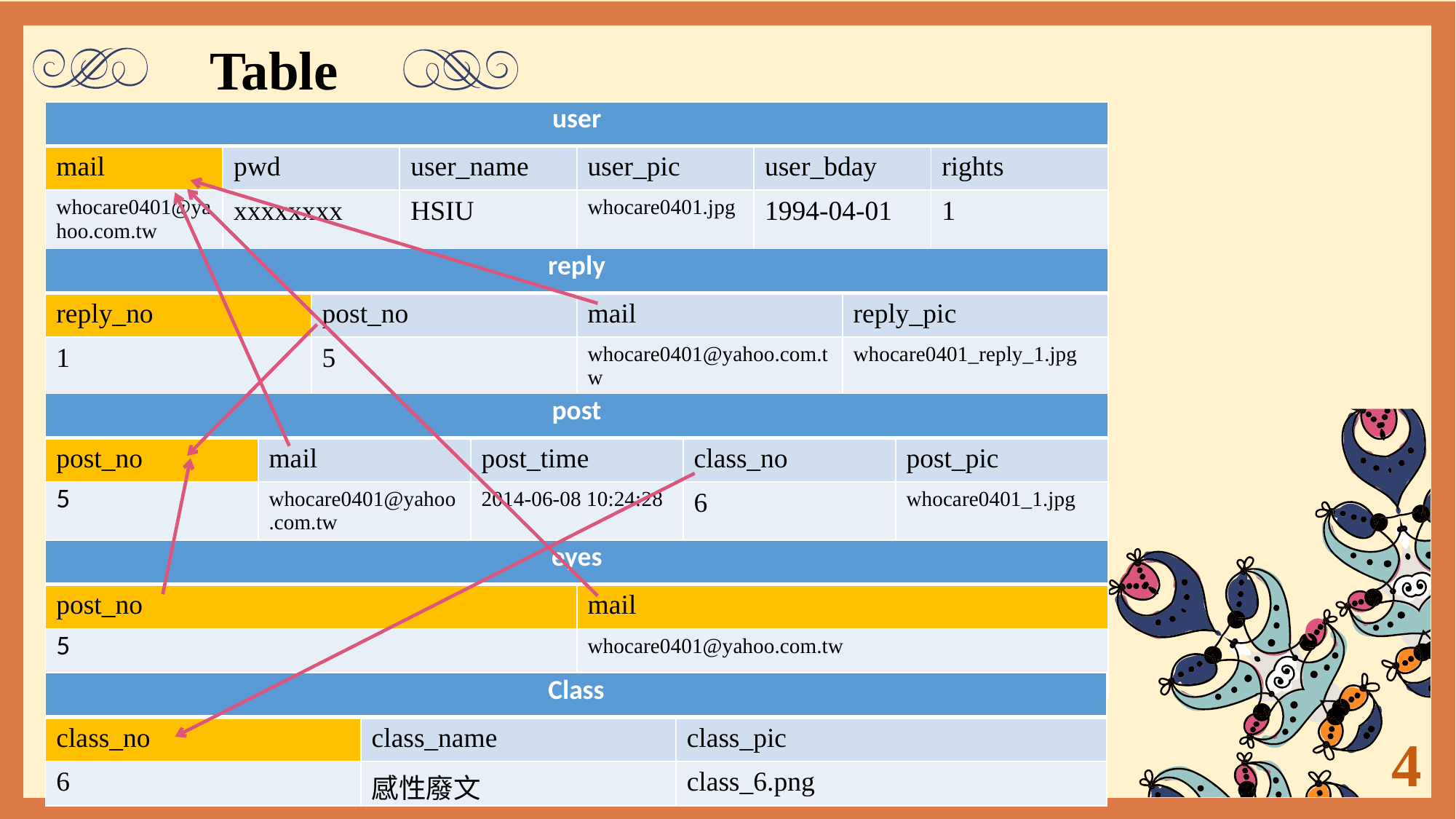

Table

| user |  |  |  |  |  |
| --- | --- | --- | --- | --- | --- |
| mail | pwd | user\_name | user\_pic | user\_bday | rights |
| whocare0401@yahoo.com.tw | xxxxxxxx | HSIU | whocare0401.jpg | 1994-04-01 | 1 |
| reply |  |  |  |
| --- | --- | --- | --- |
| reply\_no | post\_no | mail | reply\_pic |
| 1 | 5 | whocare0401@yahoo.com.tw | whocare0401\_reply\_1.jpg |
| post |  |  |  |  |
| --- | --- | --- | --- | --- |
| post\_no | mail | post\_time | class\_no | post\_pic |
| 5 | whocare0401@yahoo.com.tw | 2014-06-08 10:24:28 | 6 | whocare0401\_1.jpg |

| eyes |  |
| --- | --- |
| post\_no | mail |
| 5 | whocare0401@yahoo.com.tw |
| Class |  |  |
| --- | --- | --- |
| class\_no | class\_name | class\_pic |
| 6 | 感性廢文 | class\_6.png |
4